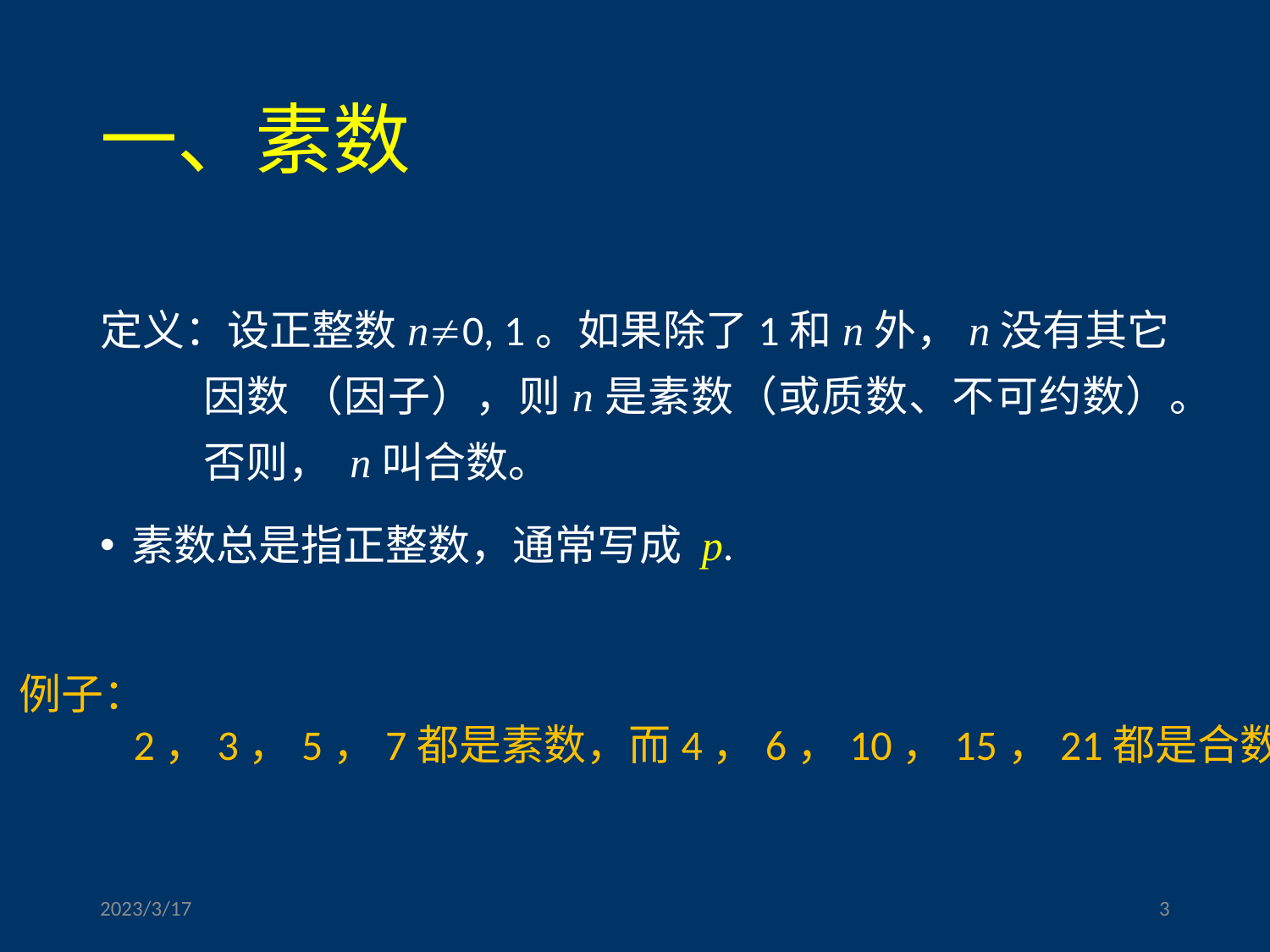

# 一、素数
定义：设正整数n≠0, 1。如果除了1和n外，n没有其它因数 （因子），则n是素数（或质数、不可约数）。否则， n叫合数。
素数总是指正整数，通常写成 p.

例子：
            2，3，5，7都是素数，而4，6，10，15，21都是合数。
2023/3/17
3